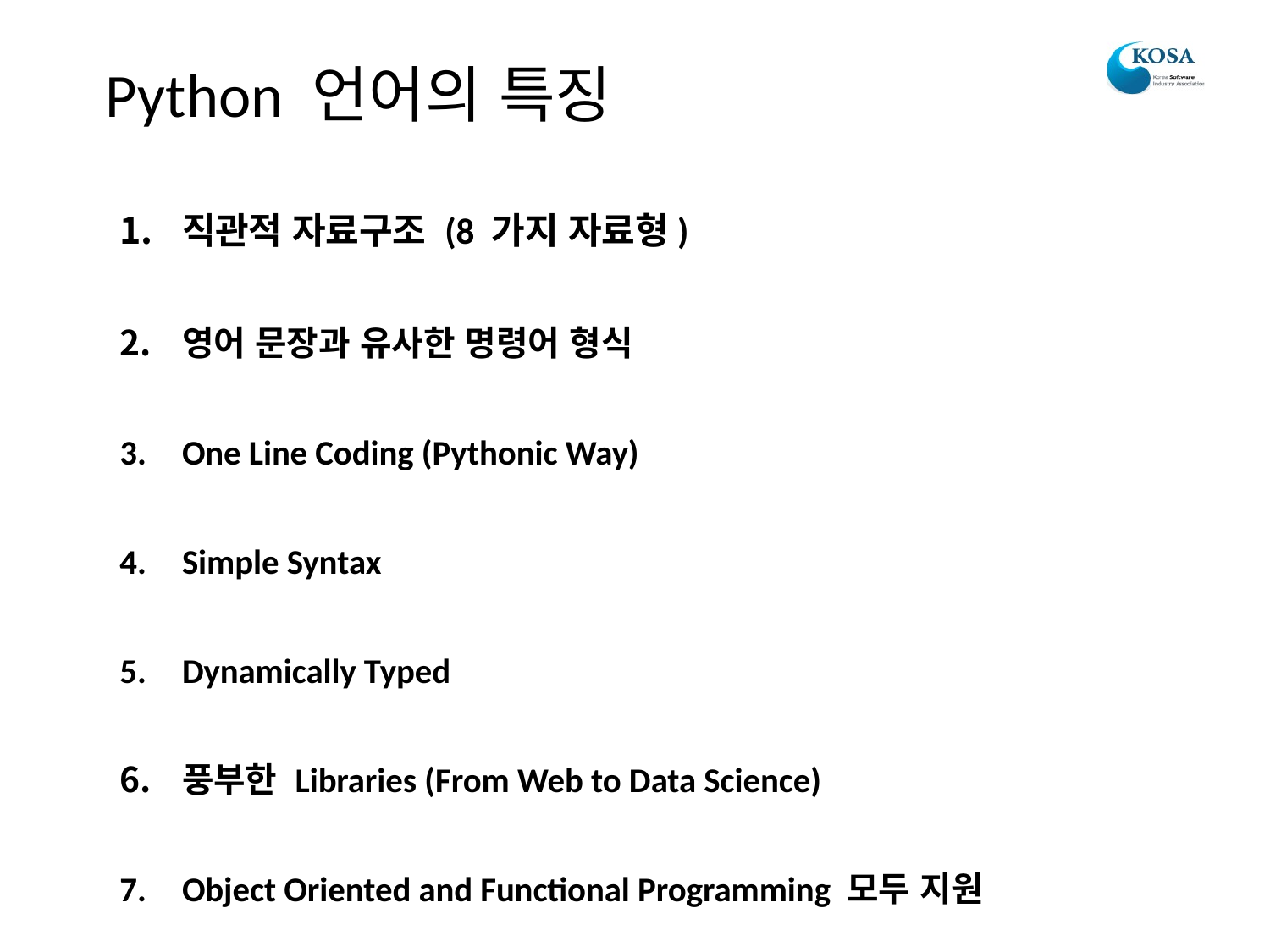

# Python 언어의 특징
직관적 자료구조 (8 가지 자료형)

영어 문장과 유사한 명령어 형식

One Line Coding (Pythonic Way)

Simple Syntax

Dynamically Typed

풍부한 Libraries (From Web to Data Science)

Object Oriented and Functional Programming 모두 지원